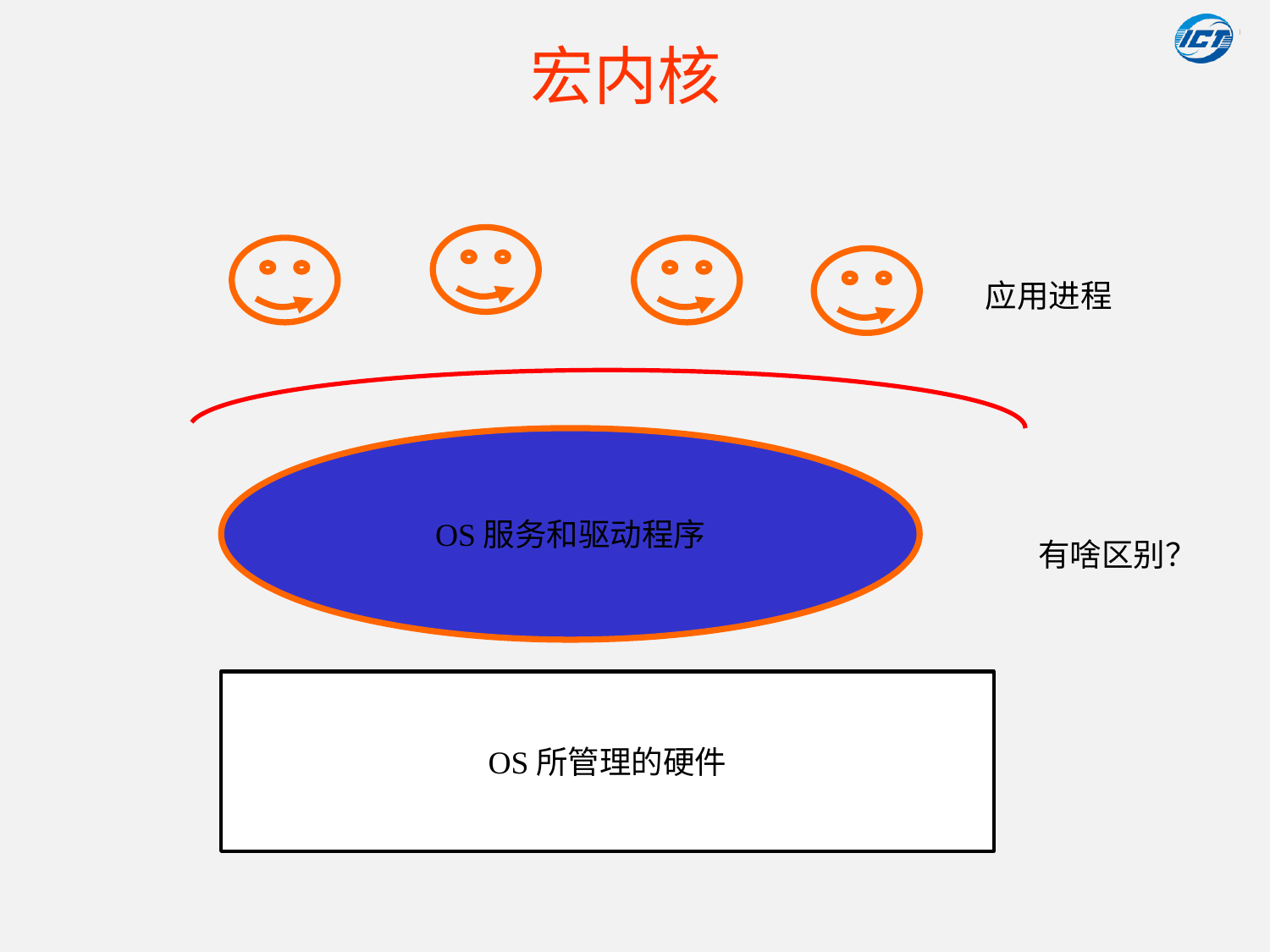

# 宏内核

应用进程

OS服务和驱动程序
有啥区别？
OS所管理的硬件
57